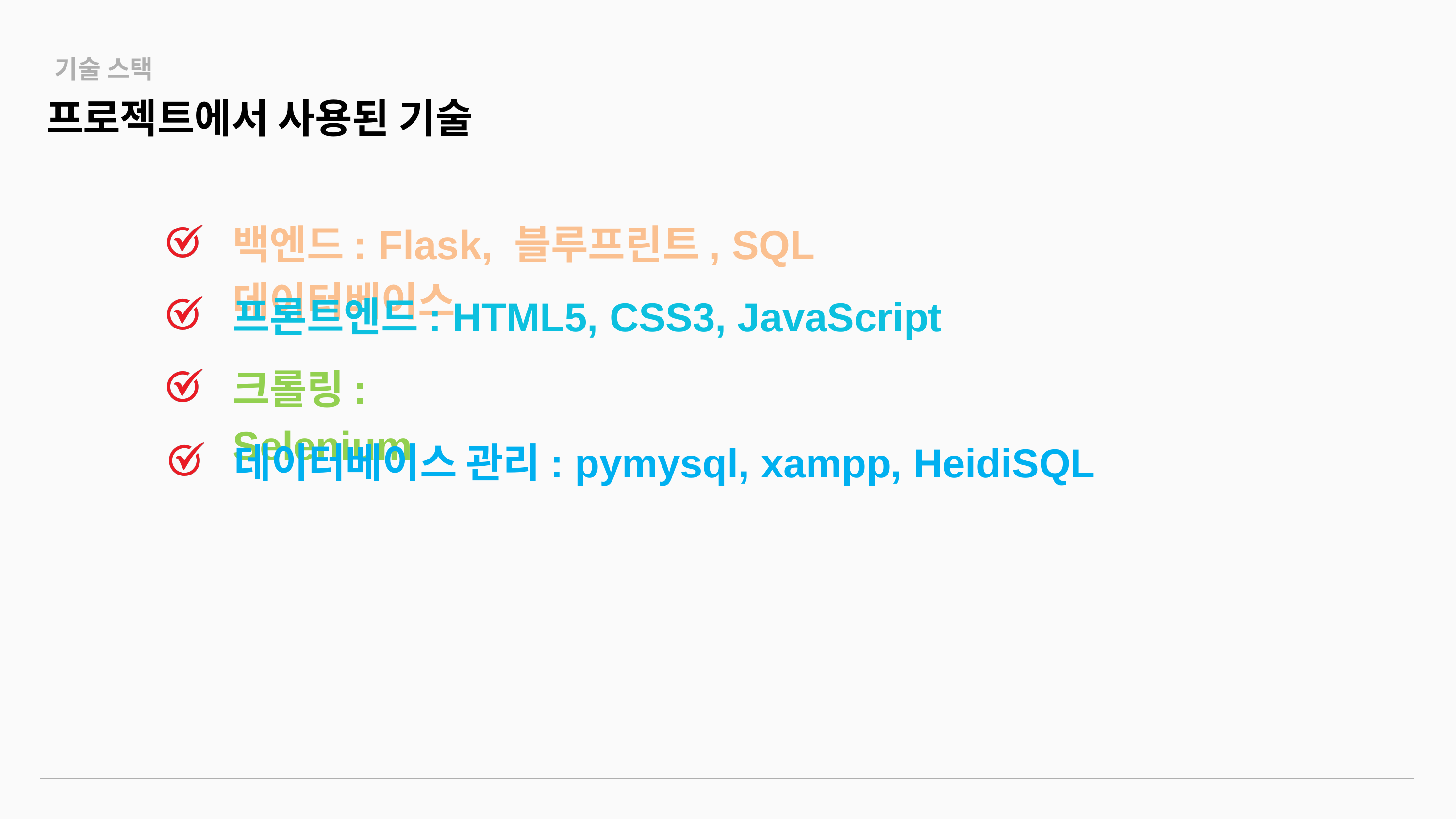

기술 스택
프로젝트에서 사용된 기술
백엔드: Flask, 블루프린트, SQL 데이터베이스

프론트엔드: HTML5, CSS3, JavaScript

크롤링: Selenium

데이터베이스 관리: pymysql, xampp, HeidiSQL